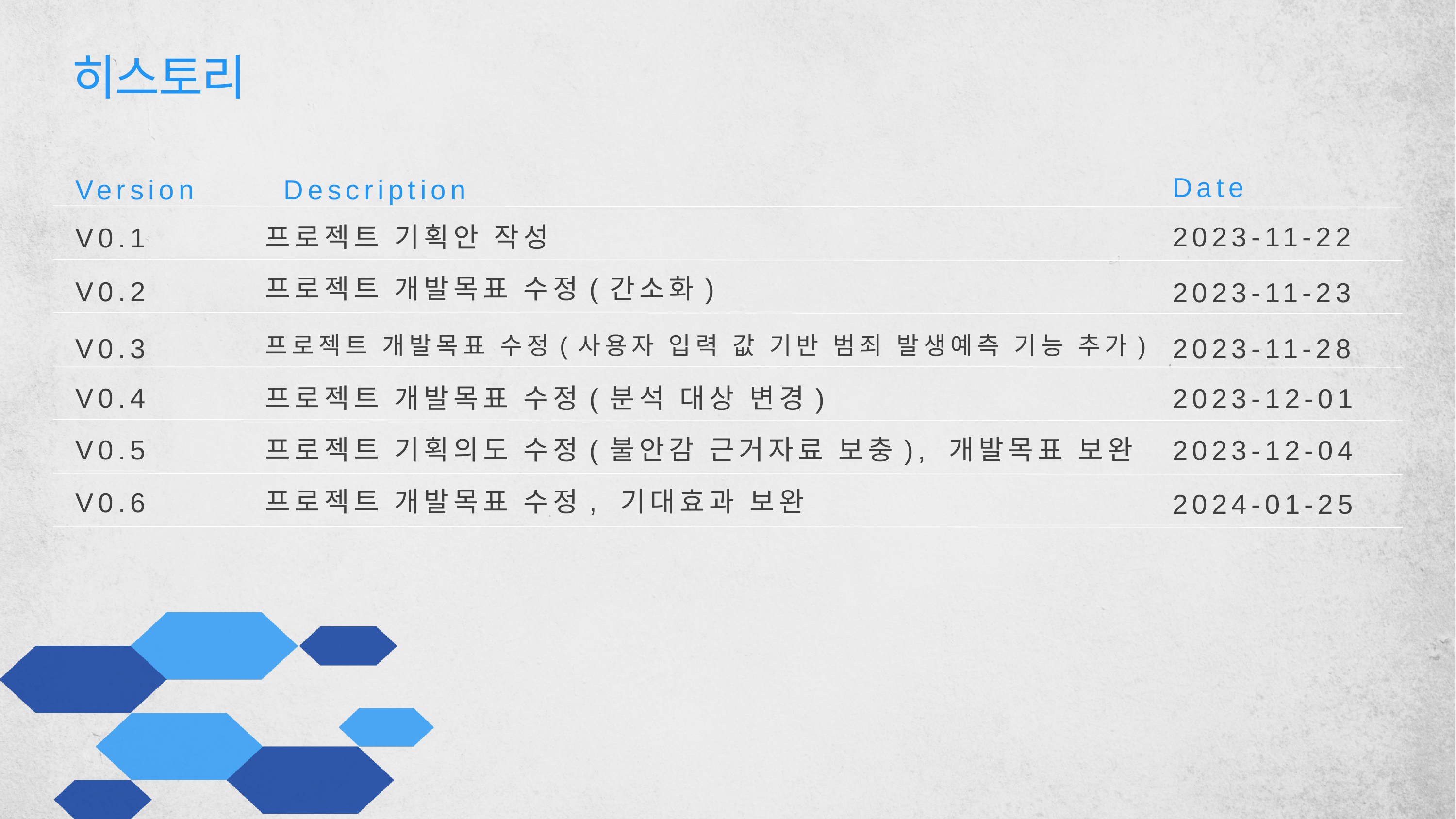

히스토리
Date
Version
Description

2023-11-22
프로젝트 기획안 작성
V0.1

프로젝트 개발목표 수정(간소화)
V0.2
2023-11-23

프로젝트 개발목표 수정(사용자 입력 값 기반 범죄 발생예측 기능 추가)
V0.3
2023-11-28

V0.4
프로젝트 개발목표 수정(분석 대상 변경)
2023-12-01

V0.5
프로젝트 기획의도 수정(불안감 근거자료 보충), 개발목표 보완
2023-12-04

프로젝트 개발목표 수정, 기대효과 보완
V0.6
2024-01-25